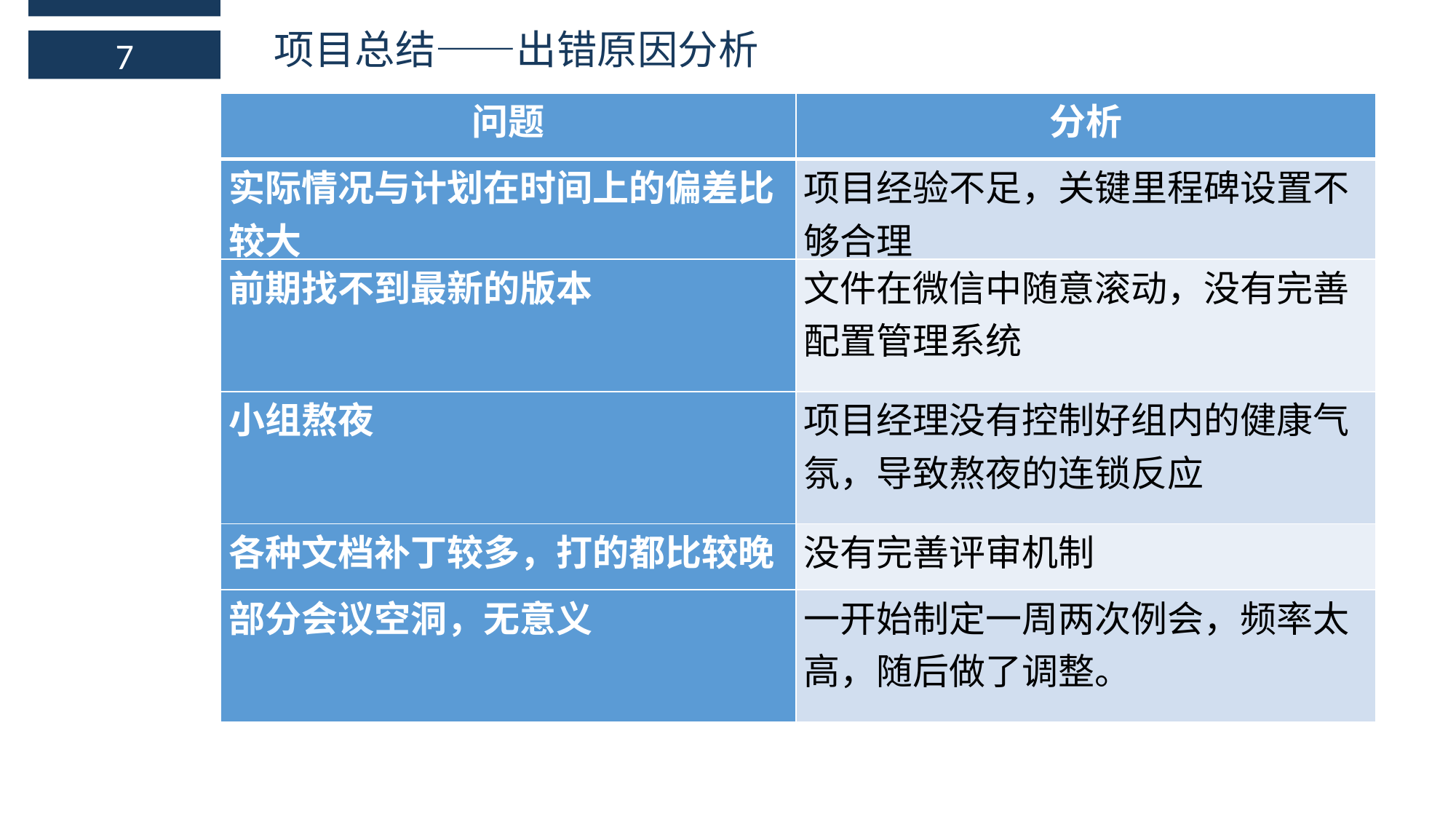

项目总结——出错原因分析
7
| 问题 | 分析 |
| --- | --- |
| 实际情况与计划在时间上的偏差比较大 | 项目经验不足，关键里程碑设置不够合理 |
| 前期找不到最新的版本 | 文件在微信中随意滚动，没有完善配置管理系统 |
| 小组熬夜 | 项目经理没有控制好组内的健康气氛，导致熬夜的连锁反应 |
| 各种文档补丁较多，打的都比较晚 | 没有完善评审机制 |
| 部分会议空洞，无意义 | 一开始制定一周两次例会，频率太高，随后做了调整。 |